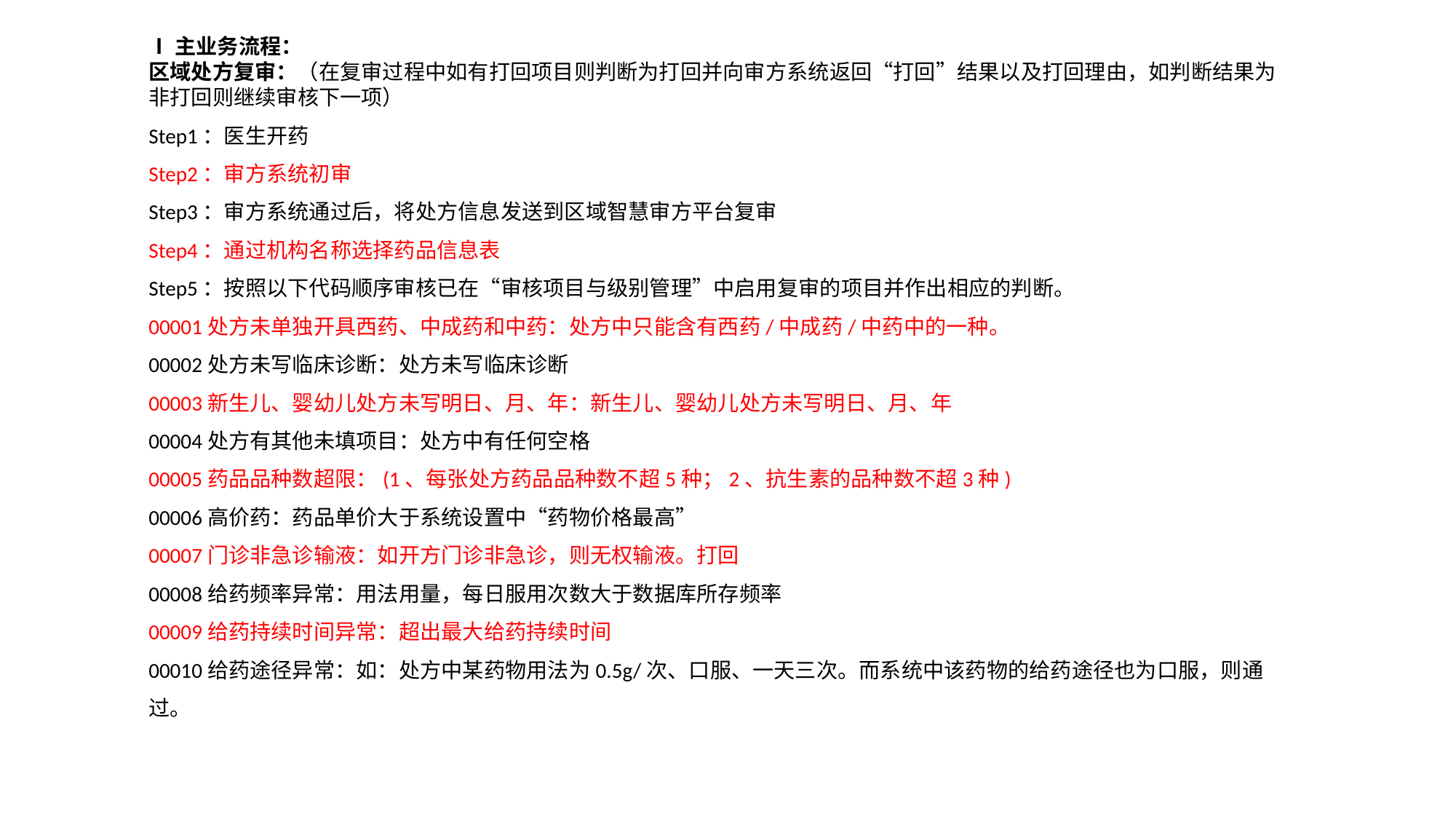

Ⅰ主业务流程：区域处方复审：（在复审过程中如有打回项目则判断为打回并向审方系统返回“打回”结果以及打回理由，如判断结果为非打回则继续审核下一项）Step1：医生开药
Step2：审方系统初审
Step3：审方系统通过后，将处方信息发送到区域智慧审方平台复审
Step4：通过机构名称选择药品信息表
Step5：按照以下代码顺序审核已在“审核项目与级别管理”中启用复审的项目并作出相应的判断。
00001处方未单独开具西药、中成药和中药：处方中只能含有西药/中成药/中药中的一种。
00002处方未写临床诊断：处方未写临床诊断
00003新生儿、婴幼儿处方未写明日、月、年：新生儿、婴幼儿处方未写明日、月、年
00004处方有其他未填项目：处方中有任何空格
00005药品品种数超限：(1、每张处方药品品种数不超5种；2、抗生素的品种数不超3种)
00006高价药：药品单价大于系统设置中“药物价格最高”
00007门诊非急诊输液：如开方门诊非急诊，则无权输液。打回
00008给药频率异常：用法用量，每日服用次数大于数据库所存频率
00009给药持续时间异常：超出最大给药持续时间
00010给药途径异常：如：处方中某药物用法为0.5g/次、口服、一天三次。而系统中该药物的给药途径也为口服，则通过。